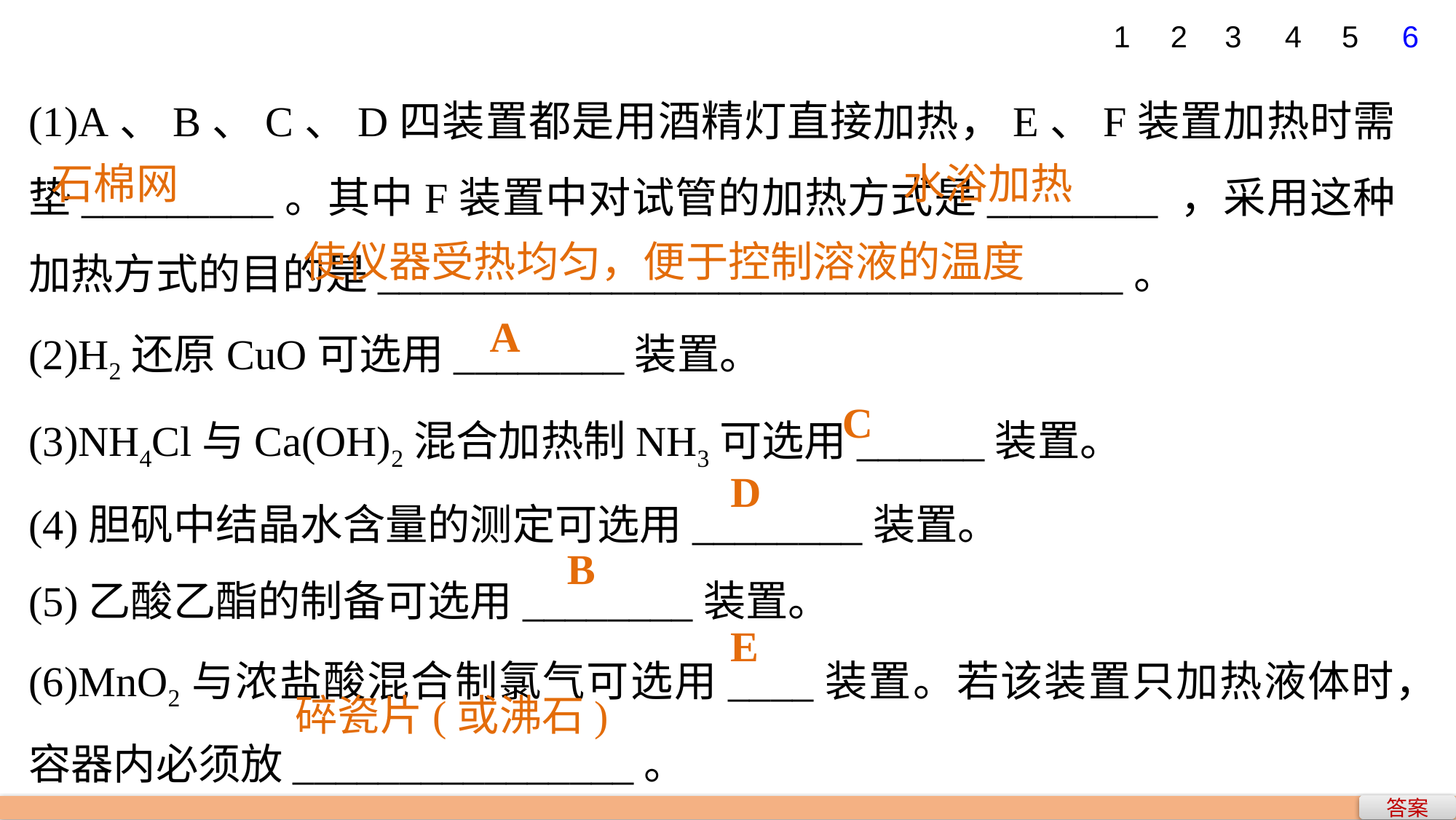

1
2
3
4
5
6
(1)A、B、C、D四装置都是用酒精灯直接加热，E、F装置加热时需垫_________。其中F装置中对试管的加热方式是________ ，采用这种加热方式的目的是___________________________________。
(2)H2还原CuO可选用________装置。
(3)NH4Cl与Ca(OH)2混合加热制NH3可选用______装置。
(4)胆矾中结晶水含量的测定可选用________装置。
(5)乙酸乙酯的制备可选用________装置。
(6)MnO2与浓盐酸混合制氯气可选用____装置。若该装置只加热液体时，容器内必须放________________。
石棉网
水浴加热
使仪器受热均匀，便于控制溶液的温度
A
C
D
B
E
碎瓷片(或沸石)
答案